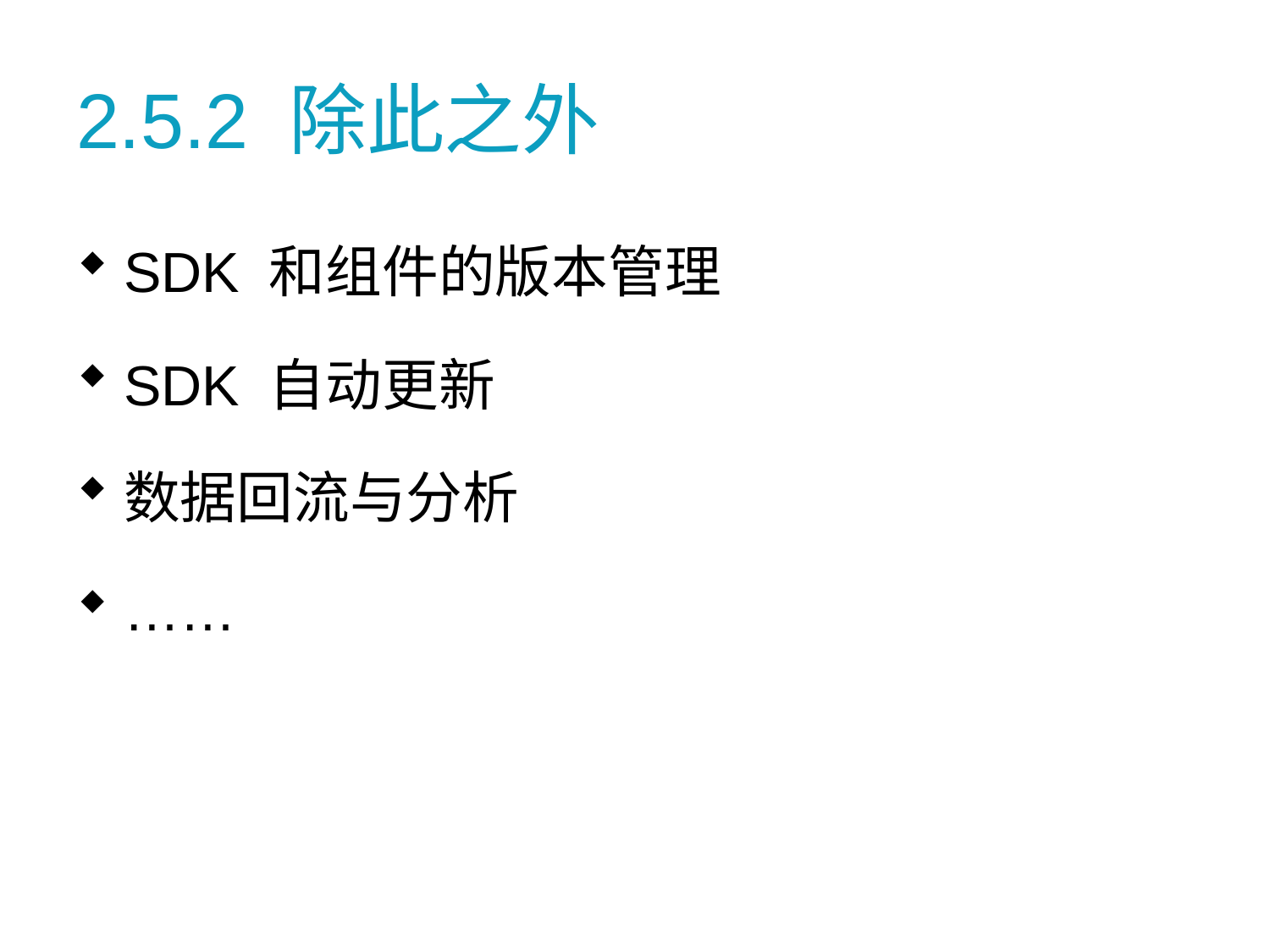

# 2.5.2 除此之外
SDK 和组件的版本管理
SDK 自动更新
数据回流与分析
……